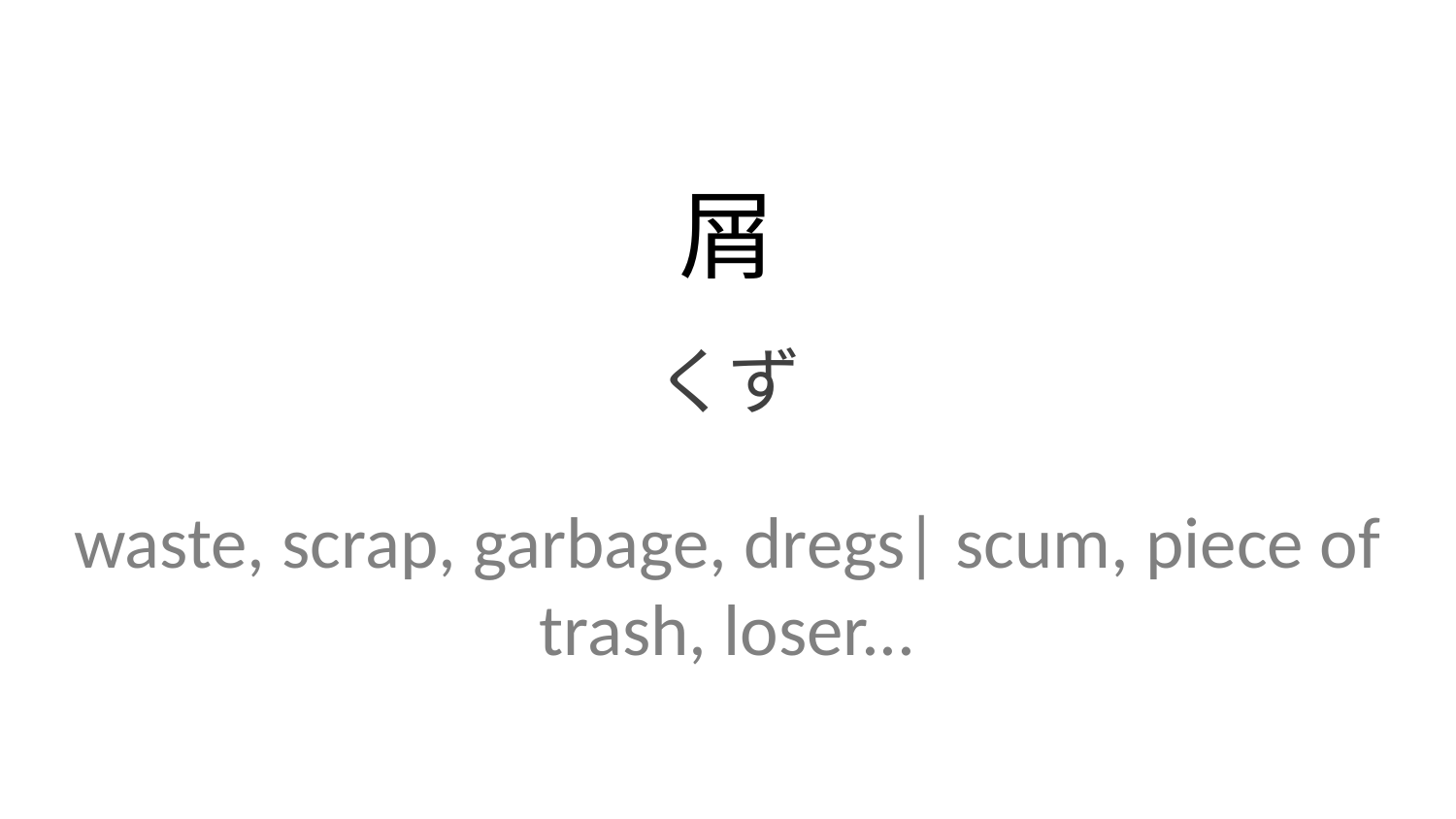

屑

くず
waste, scrap, garbage, dregs| scum, piece of trash, loser...